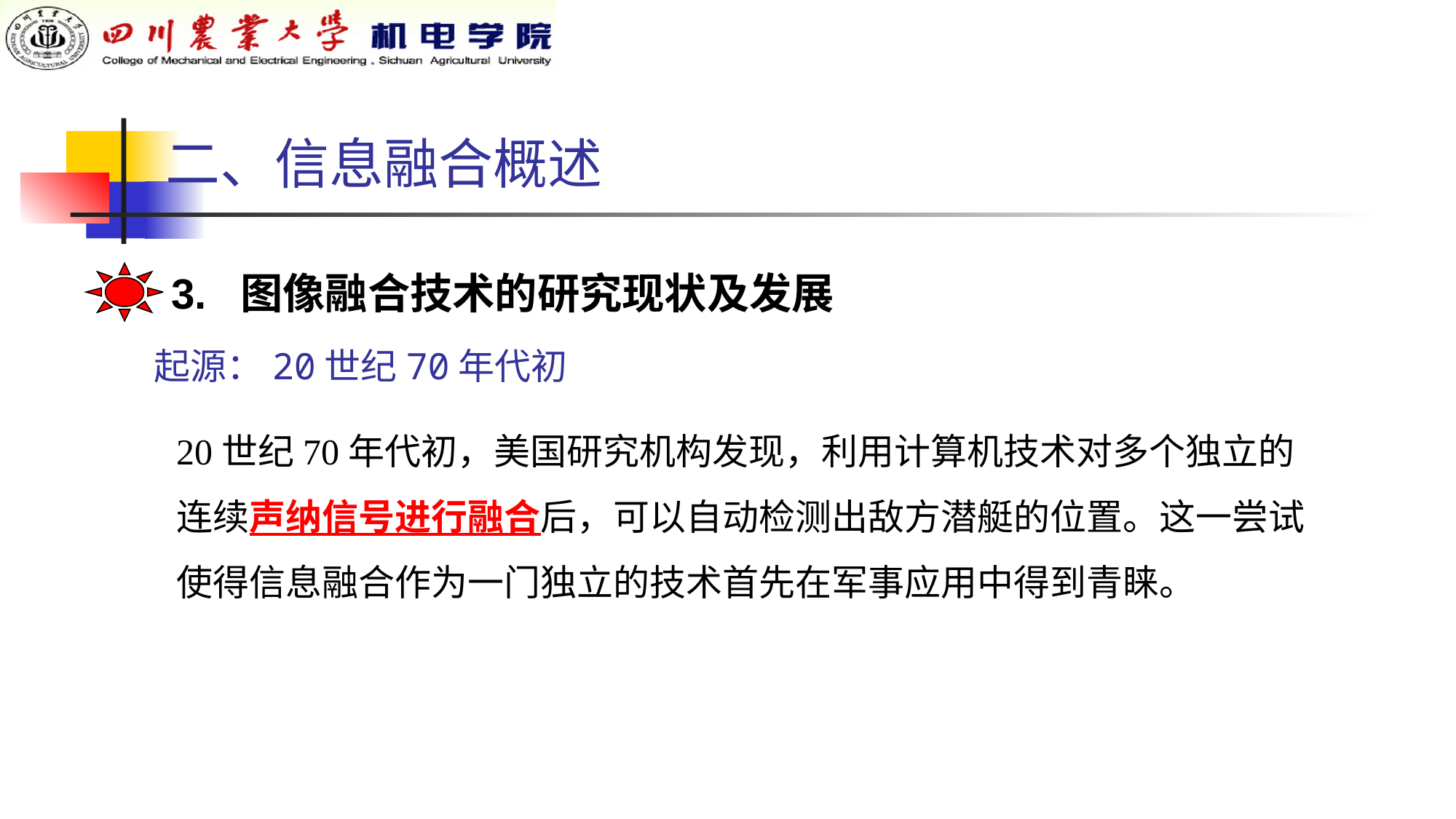

二、信息融合概述
3.  图像融合技术的研究现状及发展

起源：20世纪70年代初
20世纪70年代初，美国研究机构发现，利用计算机技术对多个独立的连续声纳信号进行融合后，可以自动检测出敌方潜艇的位置。这一尝试使得信息融合作为一门独立的技术首先在军事应用中得到青睐。